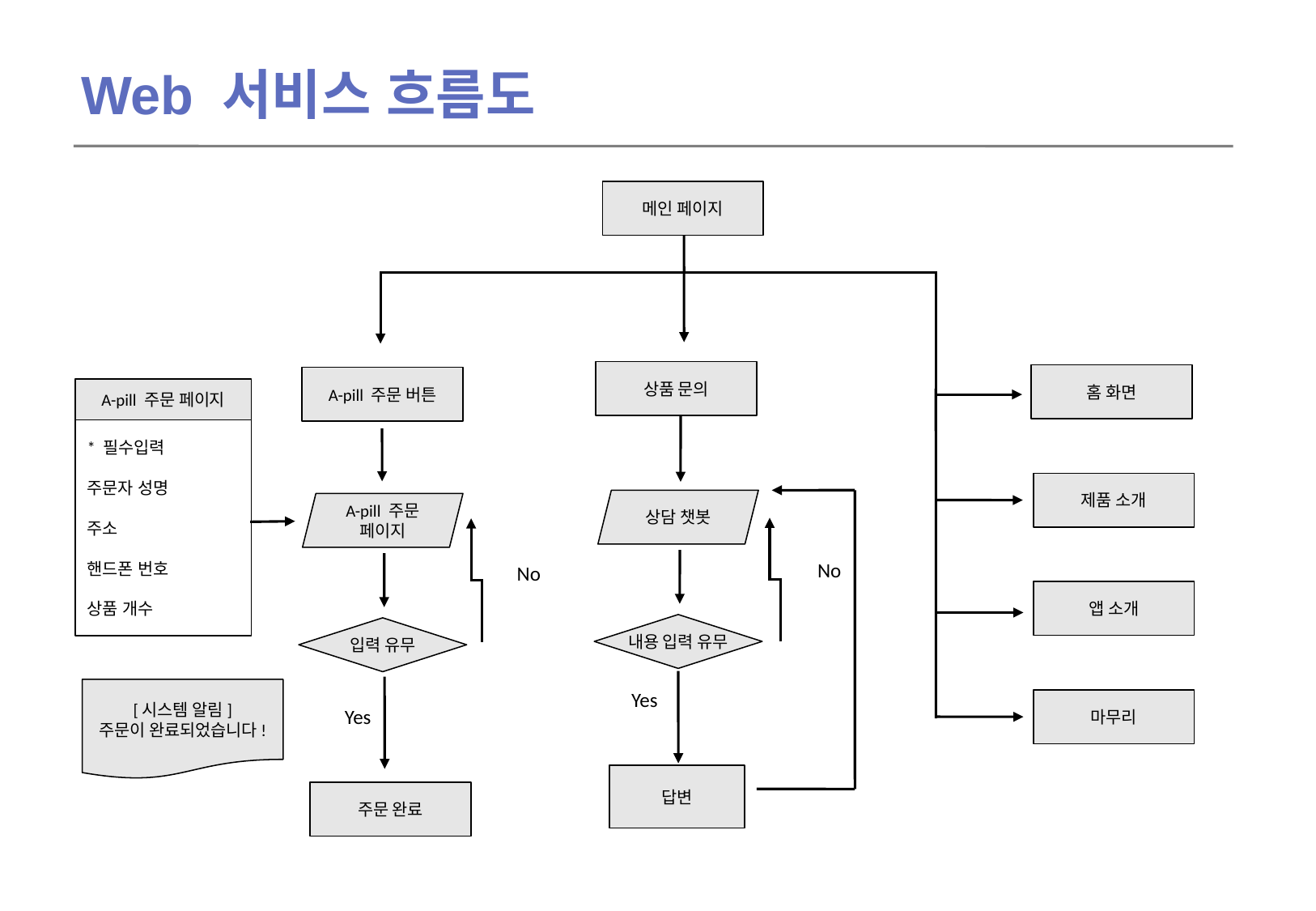

Web 서비스 흐름도
메인 페이지

상품 문의
홈 화면
A-pill 주문 버튼
A-pill 주문 페이지
* 필수입력

주문자 성명

주소

핸드폰 번호

상품 개수
제품 소개
상담 챗봇
A-pill 주문 페이지
No
No
No
앱 소개
내용 입력 유무
입력 유무
[시스템 알림]
주문이 완료되었습니다!
Yes
마무리
Yes
답변
주문 완료